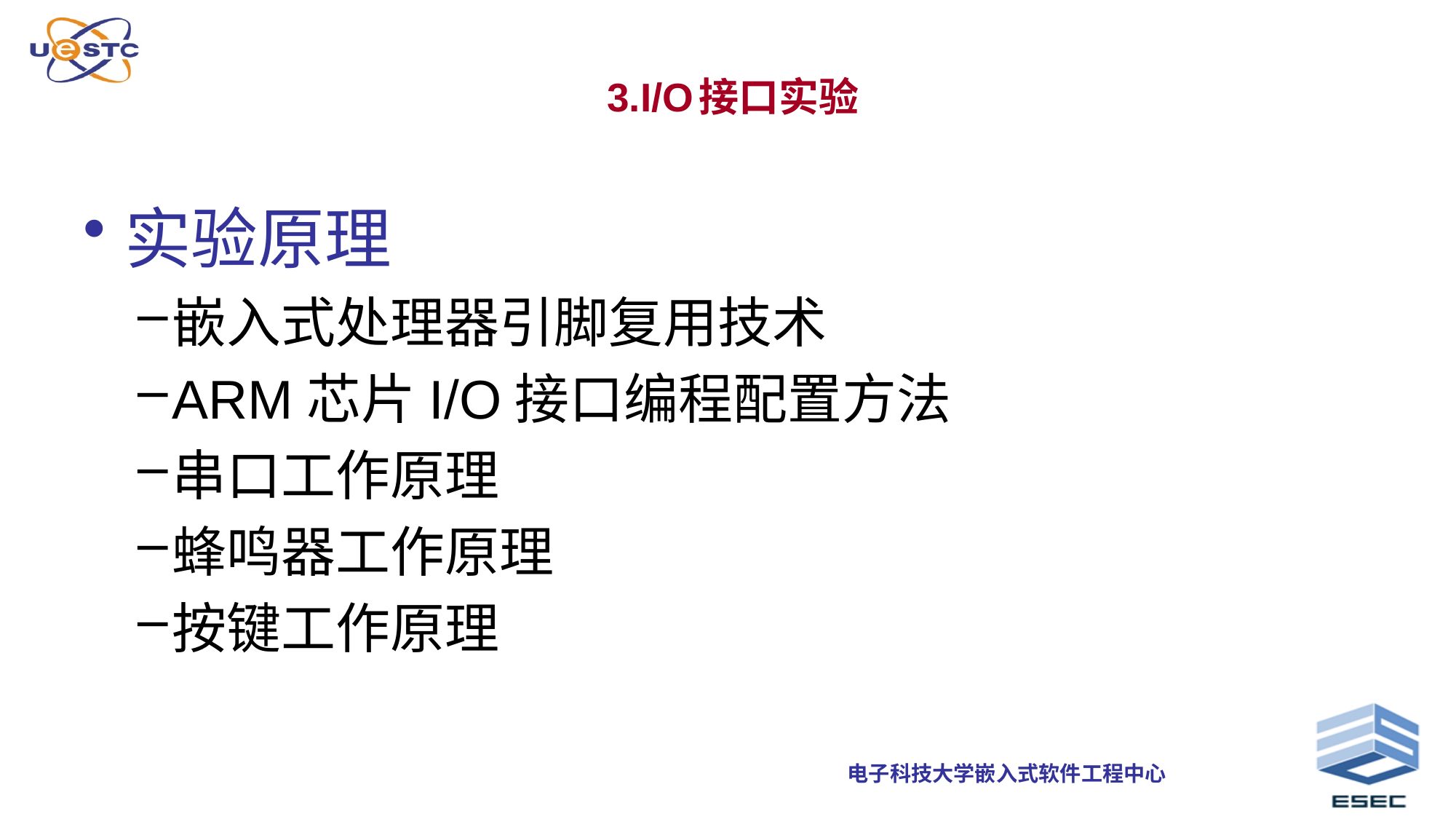

# 3.I/O接口实验
实验原理
嵌入式处理器引脚复用技术
ARM芯片I/O接口编程配置方法
串口工作原理
蜂鸣器工作原理
按键工作原理